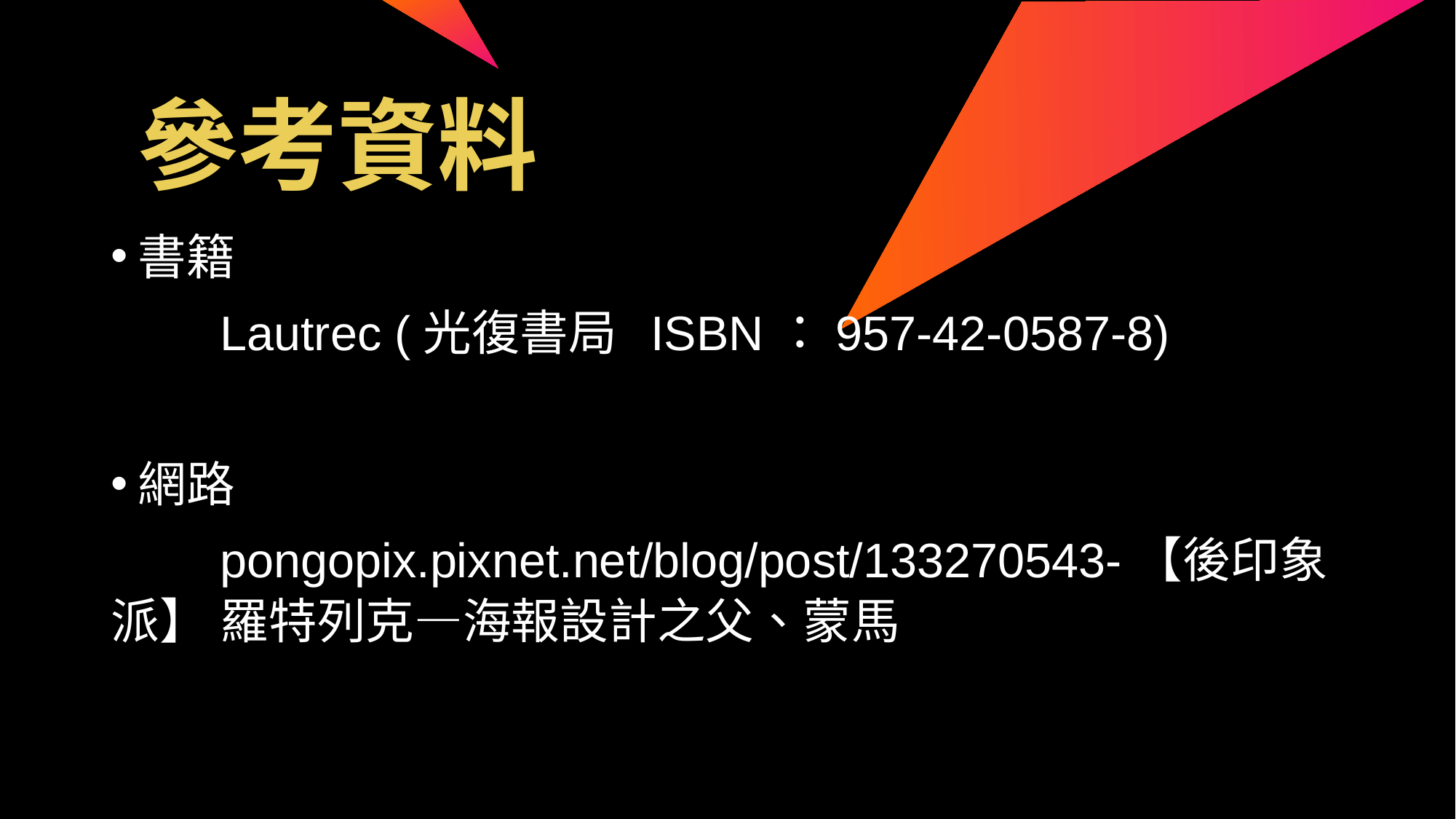

參考資料
書籍
	Lautrec (光復書局  ISBN：957-42-0587-8)

網路
	pongopix.pixnet.net/blog/post/133270543-【後印象派】	羅特列克—海報設計之父、蒙馬